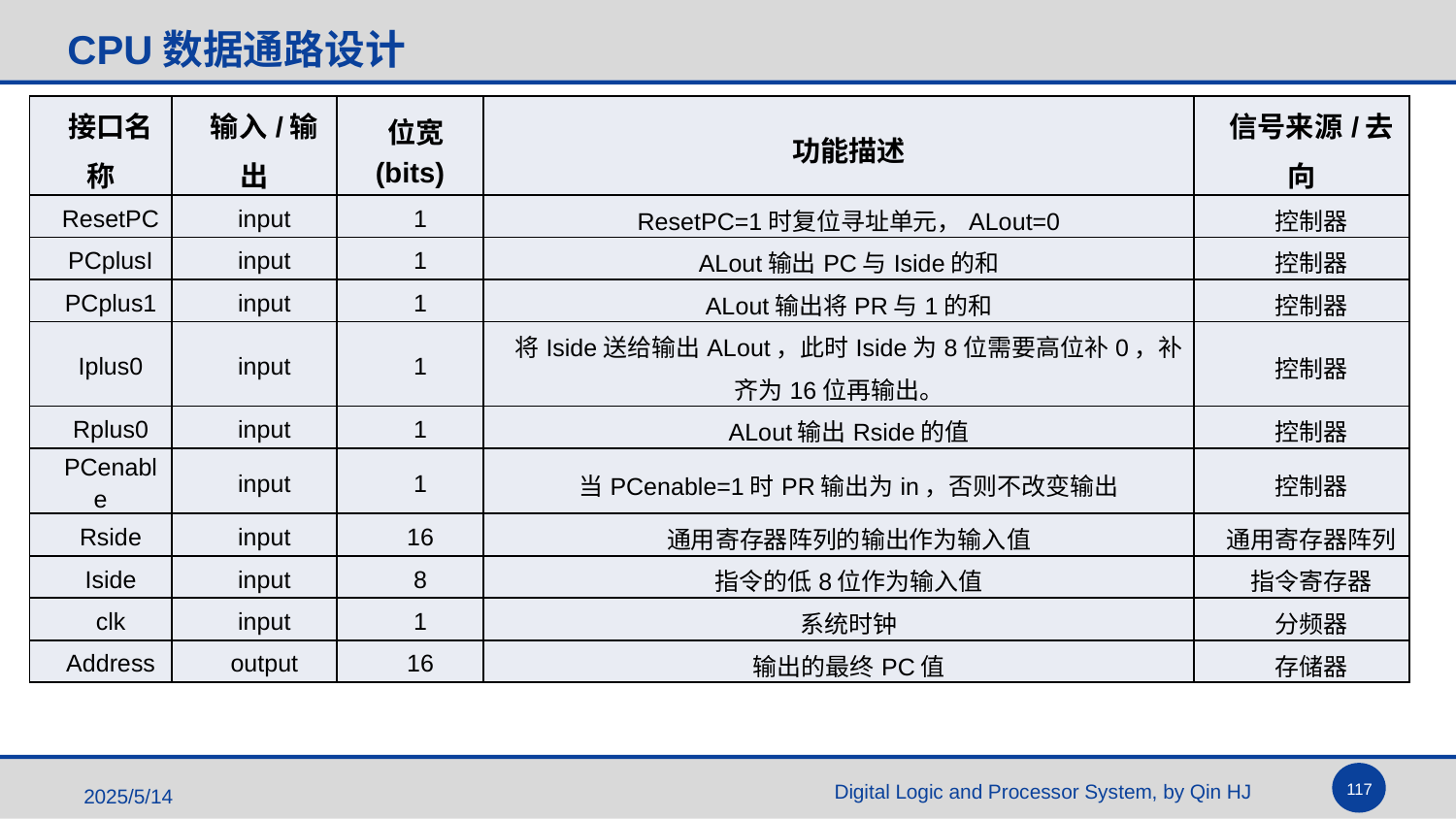

# CPU数据通路设计
| 接口名称 | 输入/输出 | 位宽(bits) | 功能描述 | 信号来源/去向 |
| --- | --- | --- | --- | --- |
| ResetPC | input | 1 | ResetPC=1时复位寻址单元，ALout=0 | 控制器 |
| PCplusI | input | 1 | ALout输出PC与Iside的和 | 控制器 |
| PCplus1 | input | 1 | ALout输出将PR与1的和 | 控制器 |
| Iplus0 | input | 1 | 将Iside送给输出ALout，此时Iside为8位需要高位补0，补齐为16位再输出。 | 控制器 |
| Rplus0 | input | 1 | ALout输出Rside的值 | 控制器 |
| PCenable | input | 1 | 当PCenable=1时PR输出为in，否则不改变输出 | 控制器 |
| Rside | input | 16 | 通用寄存器阵列的输出作为输入值 | 通用寄存器阵列 |
| Iside | input | 8 | 指令的低8位作为输入值 | 指令寄存器 |
| clk | input | 1 | 系统时钟 | 分频器 |
| Address | output | 16 | 输出的最终PC值 | 存储器 |
117
2025/5/14